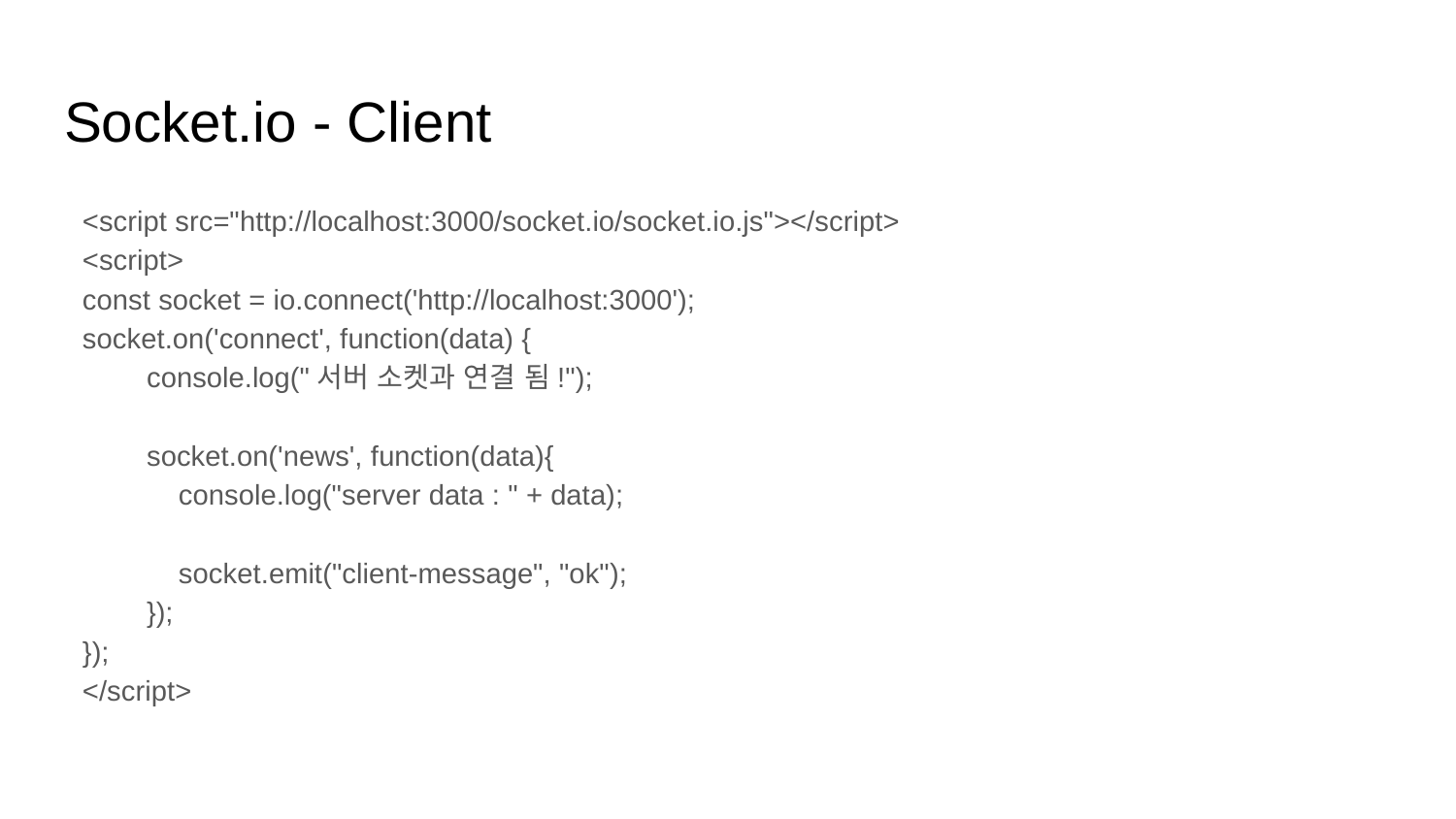

# Socket.io - Client
<script src="http://localhost:3000/socket.io/socket.io.js"></script>
<script>
const socket = io.connect('http://localhost:3000');
socket.on('connect', function(data) {
        console.log("서버 소켓과 연결 됨!");

        socket.on('news', function(data){
            console.log("server data : " + data);
            socket.emit("client-message", "ok");
        });
});
</script>